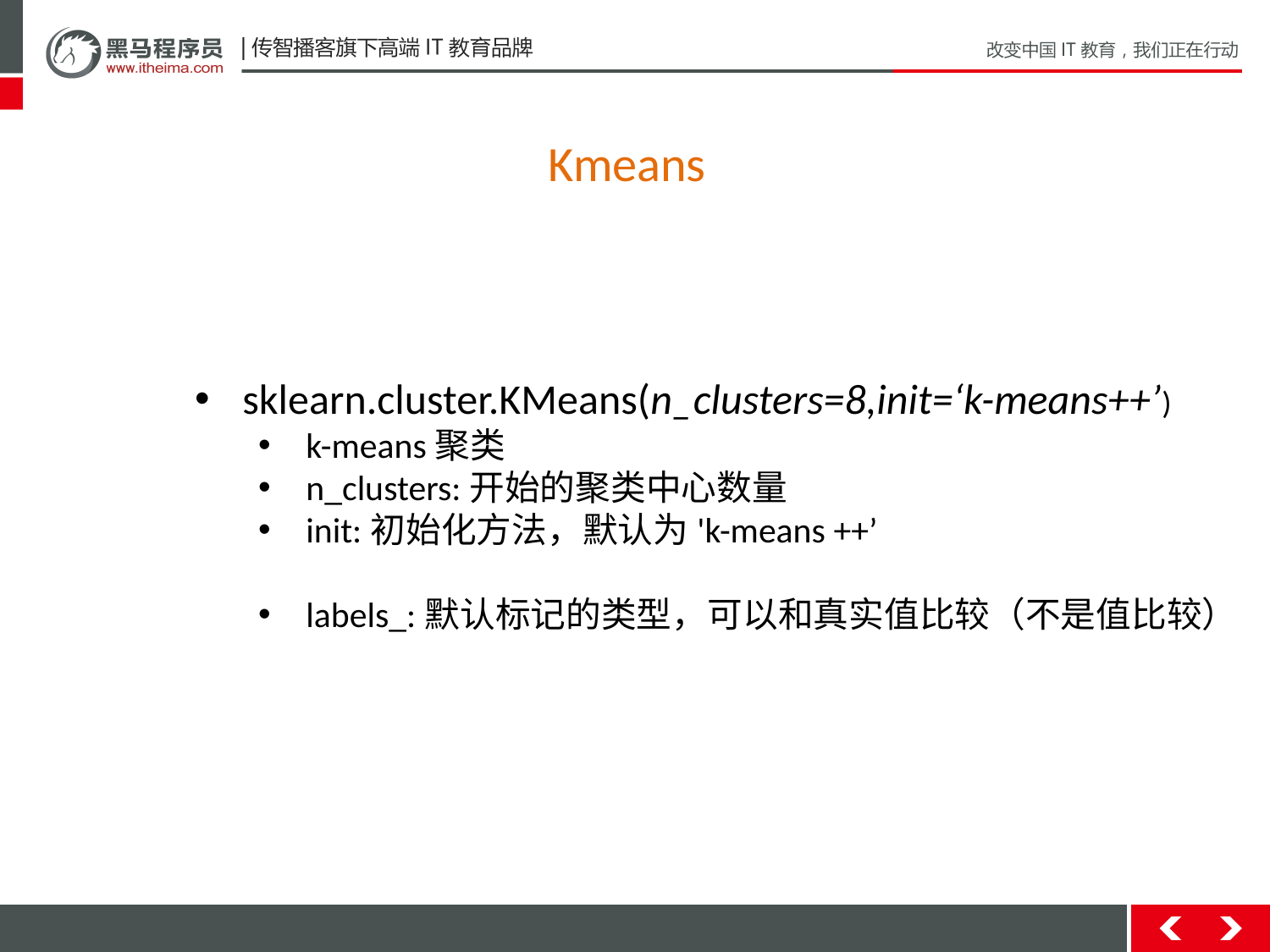

Kmeans
sklearn.cluster.KMeans(n_clusters=8,init=‘k-means++’)
k-means聚类
n_clusters:开始的聚类中心数量
init:初始化方法，默认为'k-means ++’

labels_:默认标记的类型，可以和真实值比较（不是值比较）